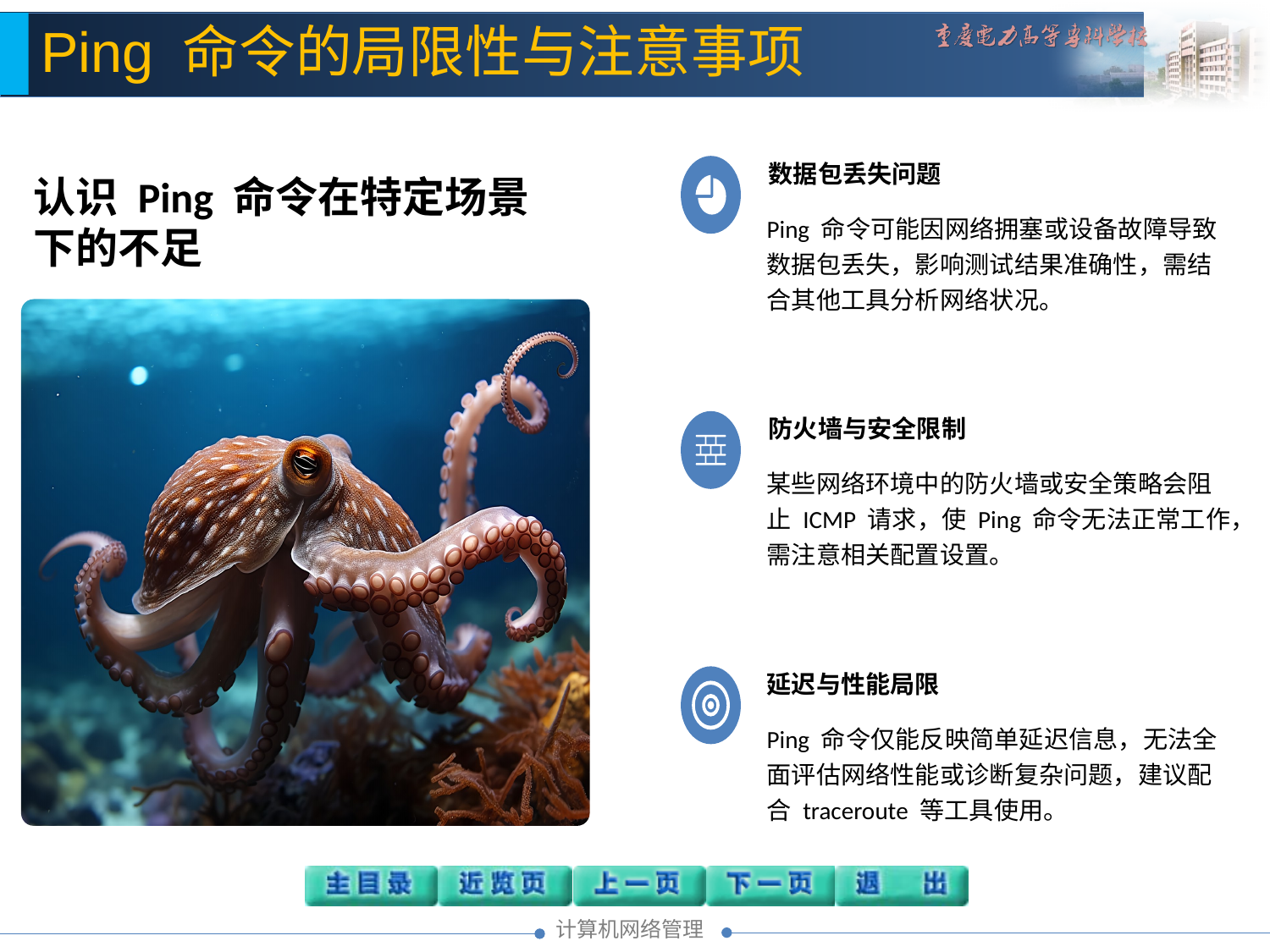

Ping 命令的局限性与注意事项
认识 Ping 命令在特定场景下的不足
数据包丢失问题

Ping 命令可能因网络拥塞或设备故障导致数据包丢失，影响测试结果准确性，需结合其他工具分析网络状况。
防火墙与安全限制

某些网络环境中的防火墙或安全策略会阻止 ICMP 请求，使 Ping 命令无法正常工作，需注意相关配置设置。
延迟与性能局限

Ping 命令仅能反映简单延迟信息，无法全面评估网络性能或诊断复杂问题，建议配合 traceroute 等工具使用。